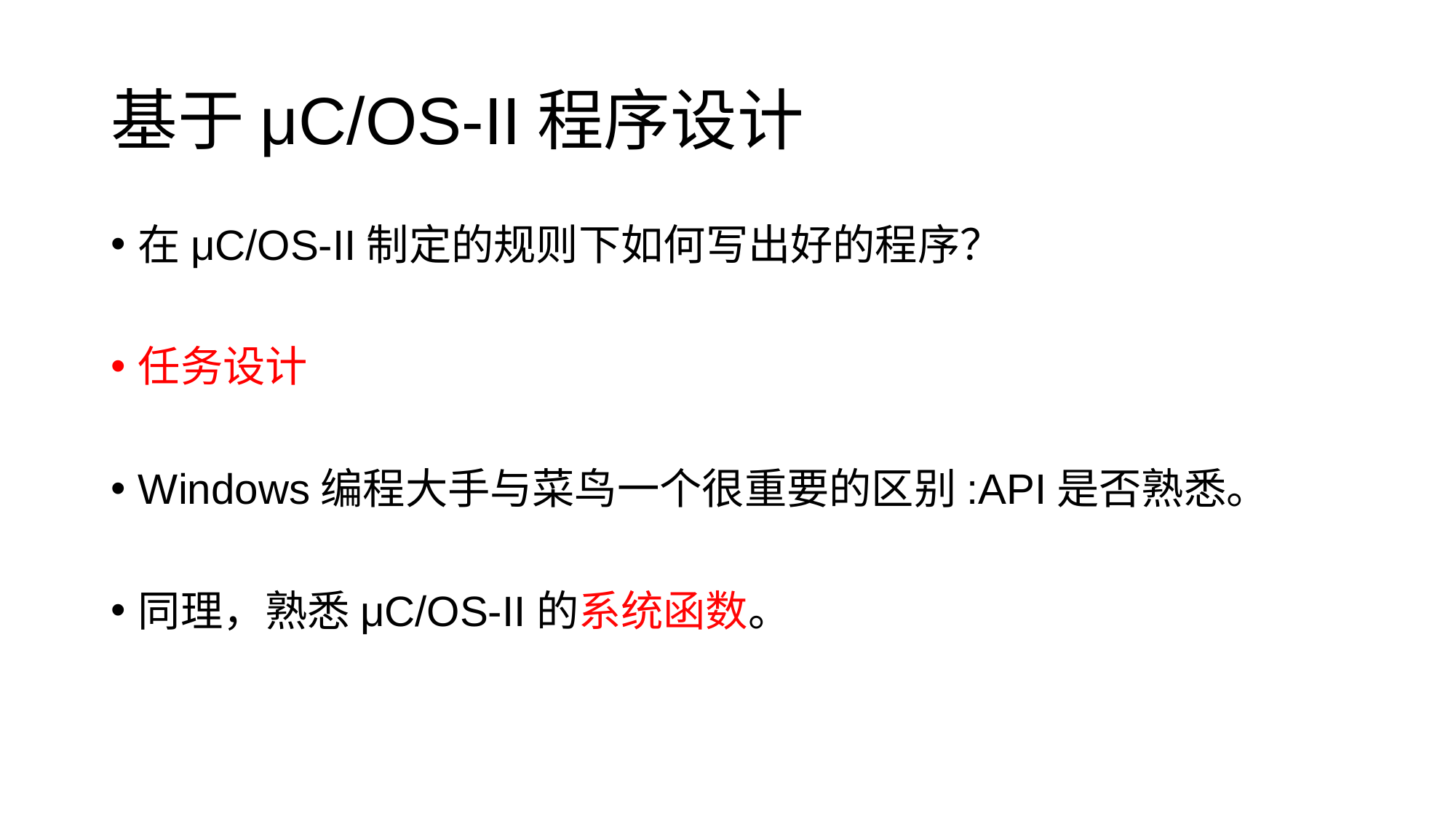

# 基于μC/OS-II程序设计
在μC/OS-II制定的规则下如何写出好的程序？

任务设计

Windows编程大手与菜鸟一个很重要的区别:API是否熟悉。

同理，熟悉μC/OS-II的系统函数。